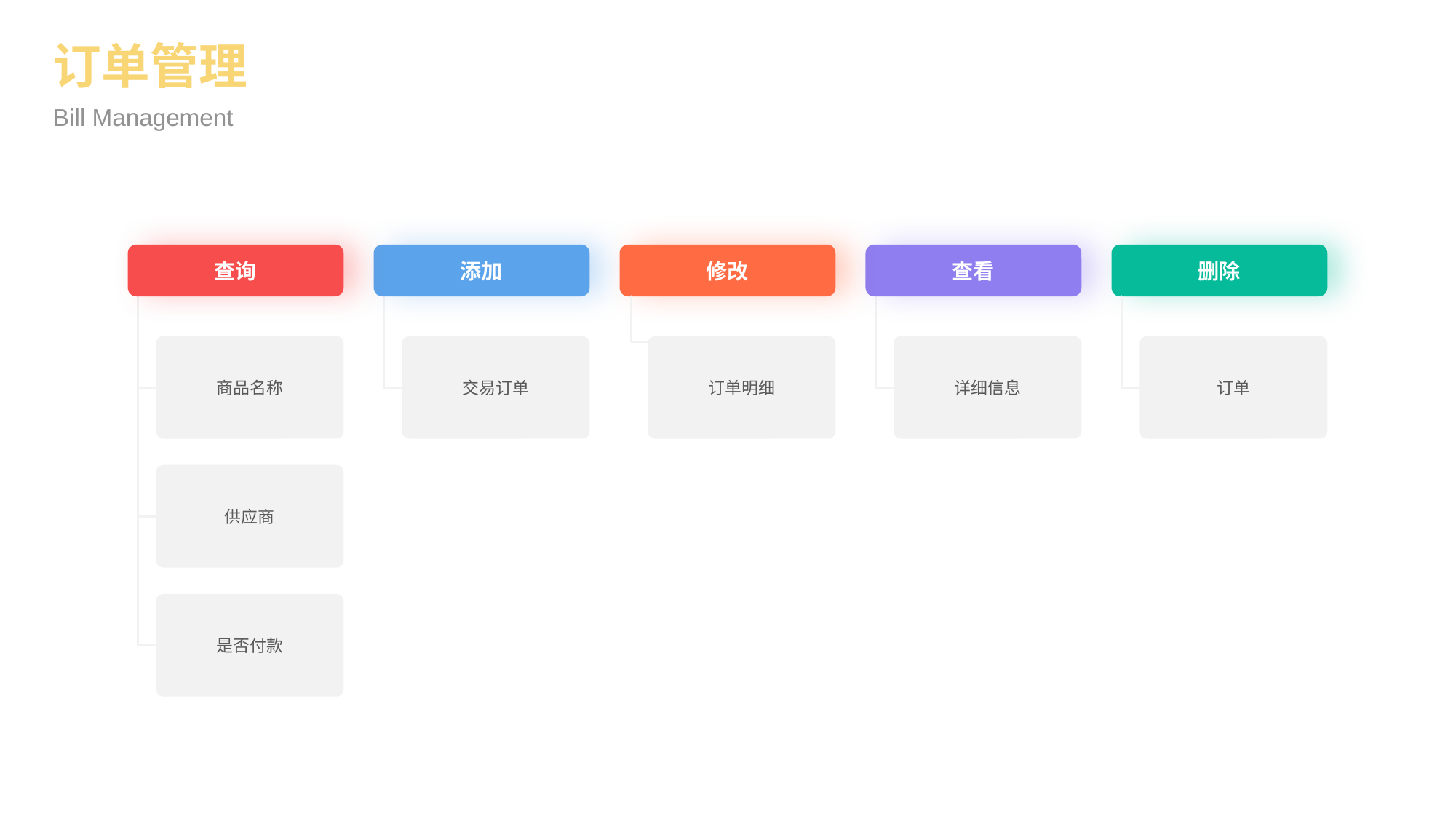

订单管理
Bill Management
查询
添加
修改
查看
删除
商品名称
交易订单
详细信息
订单明细
订单
供应商
是否付款